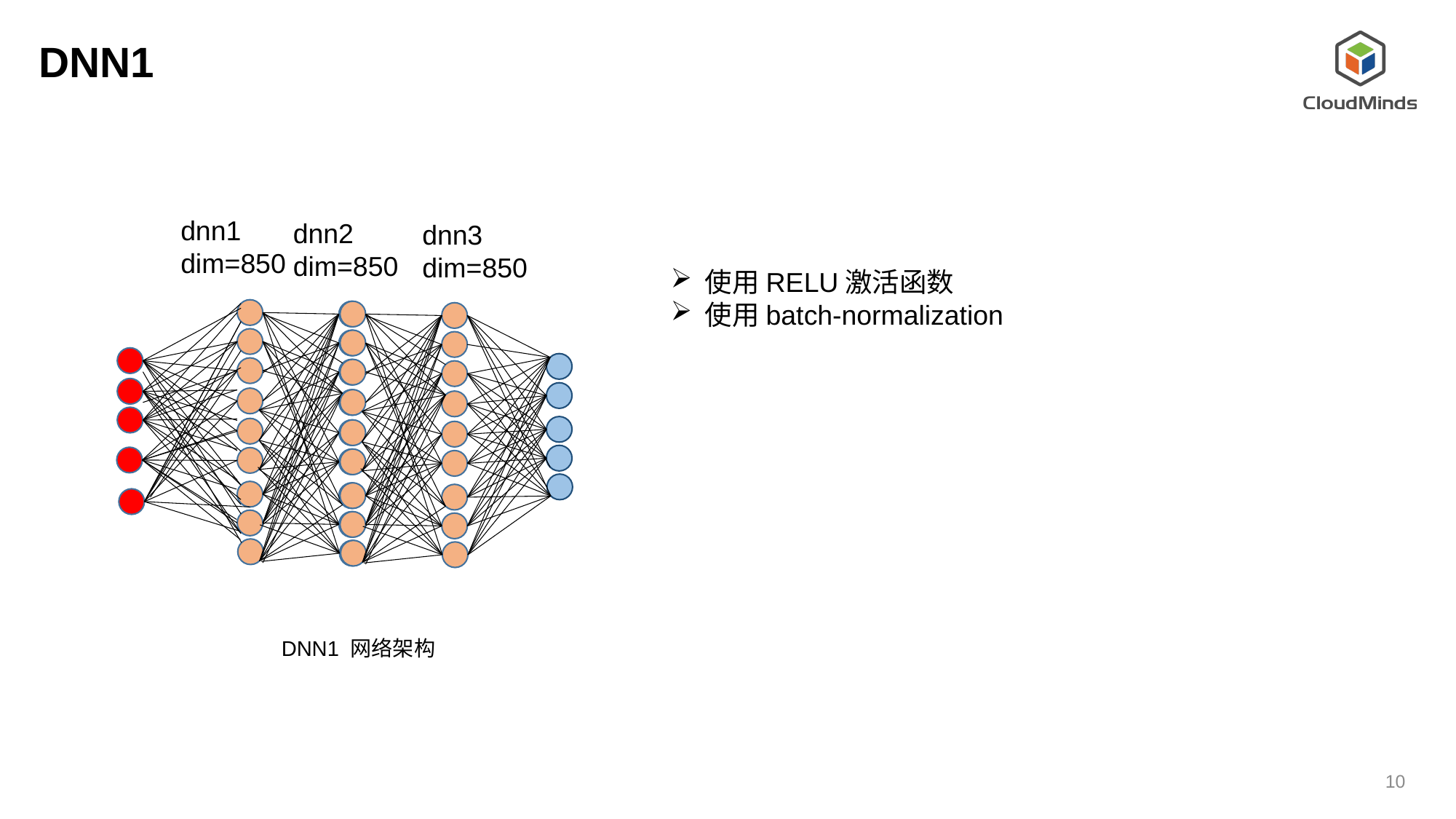

DNN1
dnn1
dim=850
dnn2
dim=850
dnn3
dim=850
使用RELU激活函数
使用batch-normalization

DNN1 网络架构
10